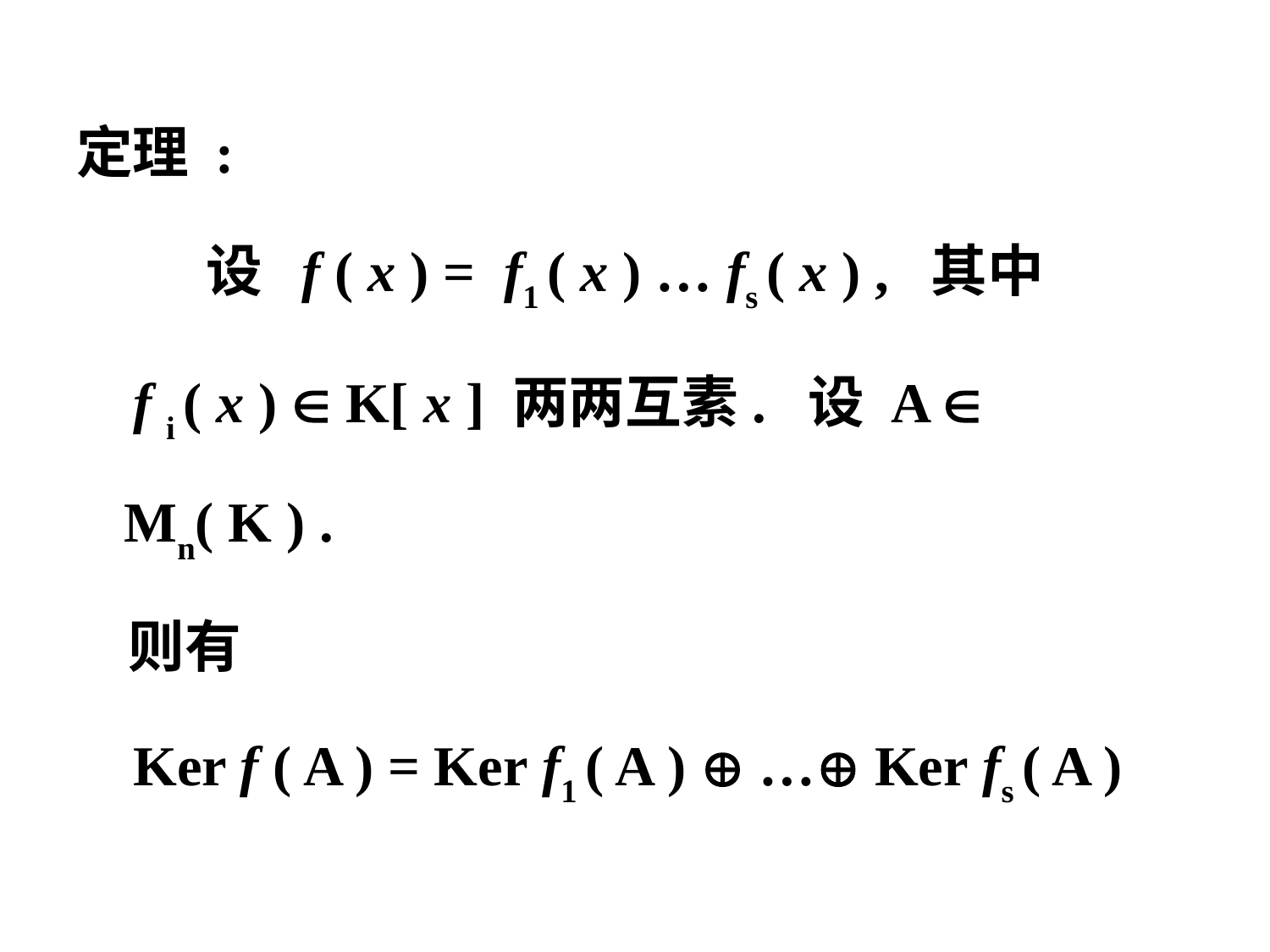

定理 :
         设  f ( x ) =  f1 ( x ) … fs ( x ) ,  其中
    f i ( x ) ∈ K[ x ] 两两互素.  设 A ∈ Mn( K ) .
   则有
    Ker f ( A ) = Ker f1 ( A ) ⊕ …⊕ Ker fs ( A )